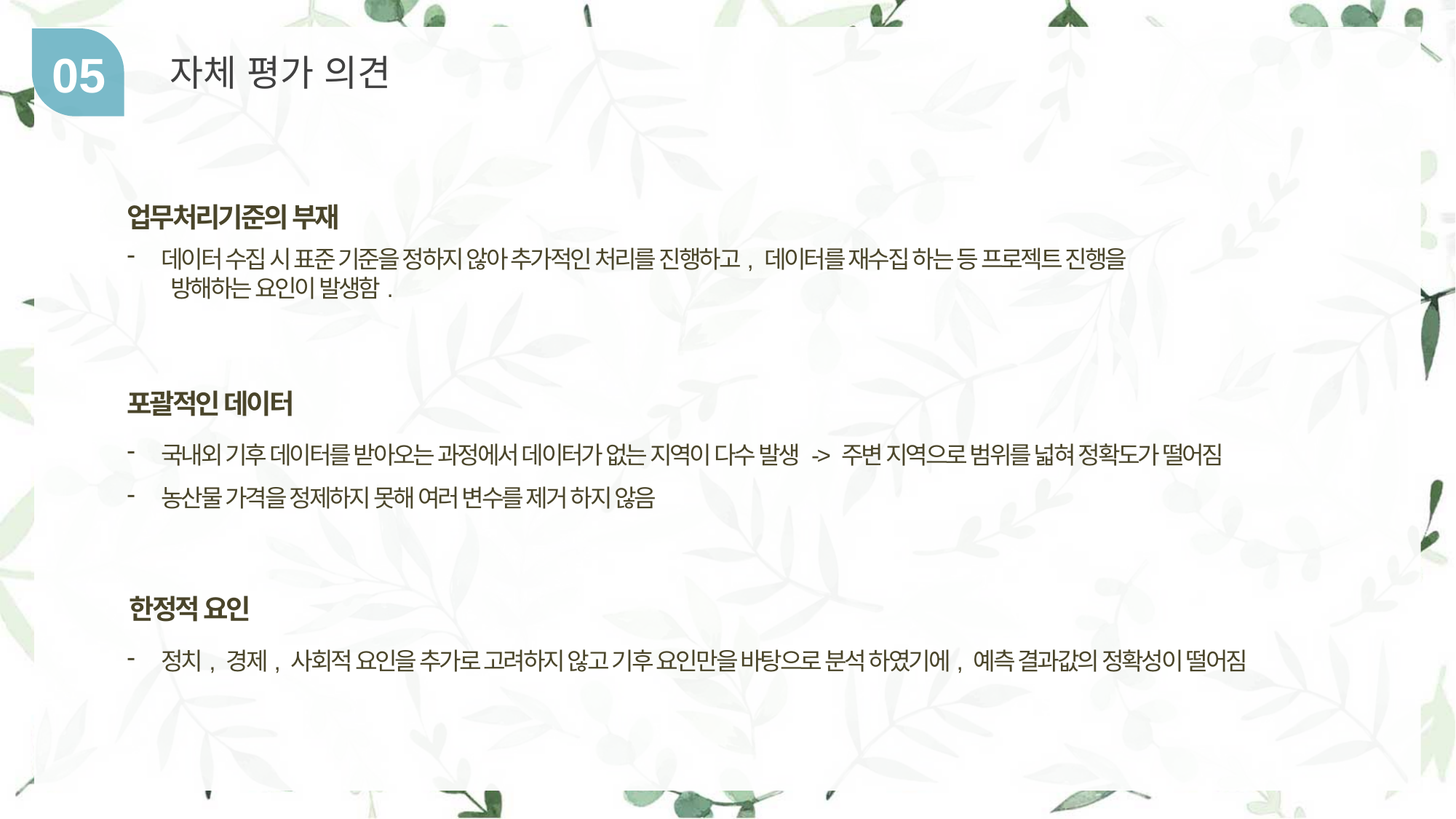

05
자체 평가 의견
업무처리기준의 부재
데이터 수집 시 표준 기준을 정하지 않아 추가적인 처리를 진행하고, 데이터를 재수집 하는 등 프로젝트 진행을
        방해하는 요인이 발생함.
포괄적인 데이터
국내외 기후 데이터를 받아오는 과정에서 데이터가 없는 지역이 다수 발생 -> 주변 지역으로 범위를 넓혀 정확도가 떨어짐
농산물 가격을 정제하지 못해 여러 변수를 제거 하지 않음
한정적 요인
정치, 경제, 사회적 요인을 추가로 고려하지 않고 기후 요인만을 바탕으로 분석 하였기에, 예측 결과값의 정확성이 떨어짐